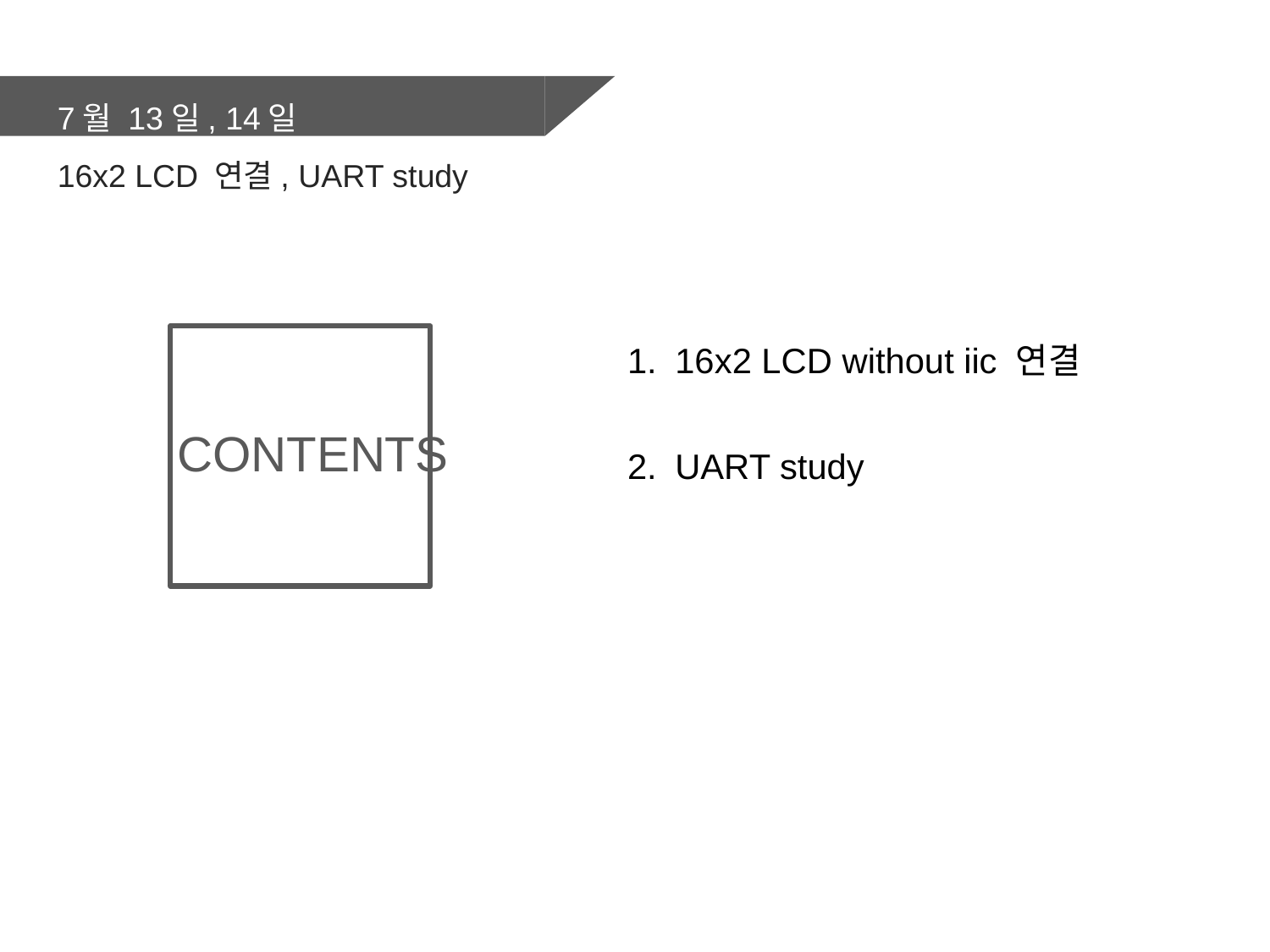

7월 13일, 14일
16x2 LCD 연결, UART study
16x2 LCD without iic 연결
UART study

CONTENTS